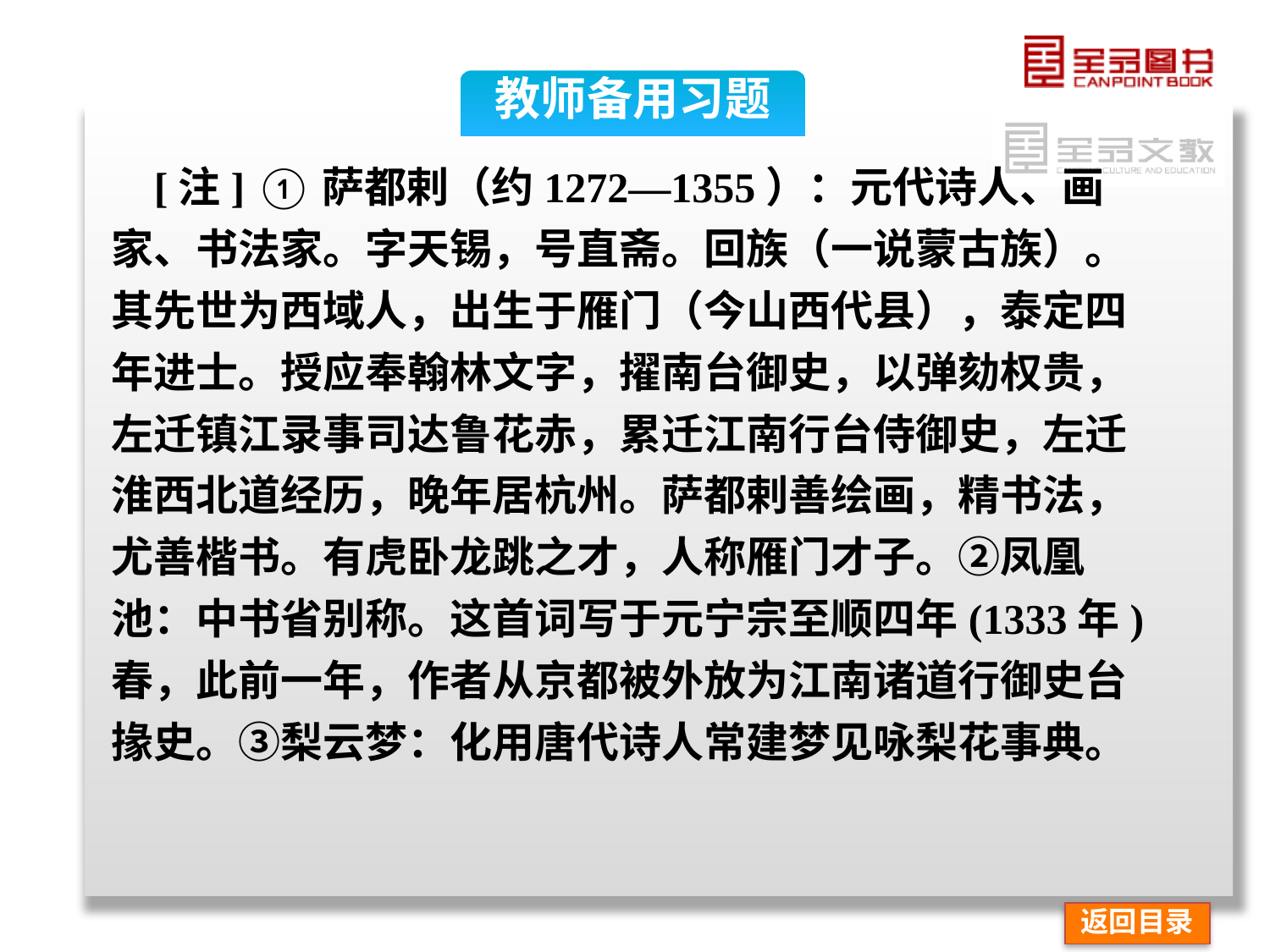

教师备用习题
    [注] ①萨都剌（约1272—1355）：元代诗人、画家、书法家。字天锡，号直斋。回族（一说蒙古族）。其先世为西域人，出生于雁门（今山西代县），泰定四年进士。授应奉翰林文字，擢南台御史，以弹劾权贵，左迁镇江录事司达鲁花赤，累迁江南行台侍御史，左迁淮西北道经历，晚年居杭州。萨都剌善绘画，精书法，尤善楷书。有虎卧龙跳之才，人称雁门才子。②凤凰池：中书省别称。这首词写于元宁宗至顺四年(1333年)春，此前一年，作者从京都被外放为江南诸道行御史台掾史。③梨云梦：化用唐代诗人常建梦见咏梨花事典。
返回目录